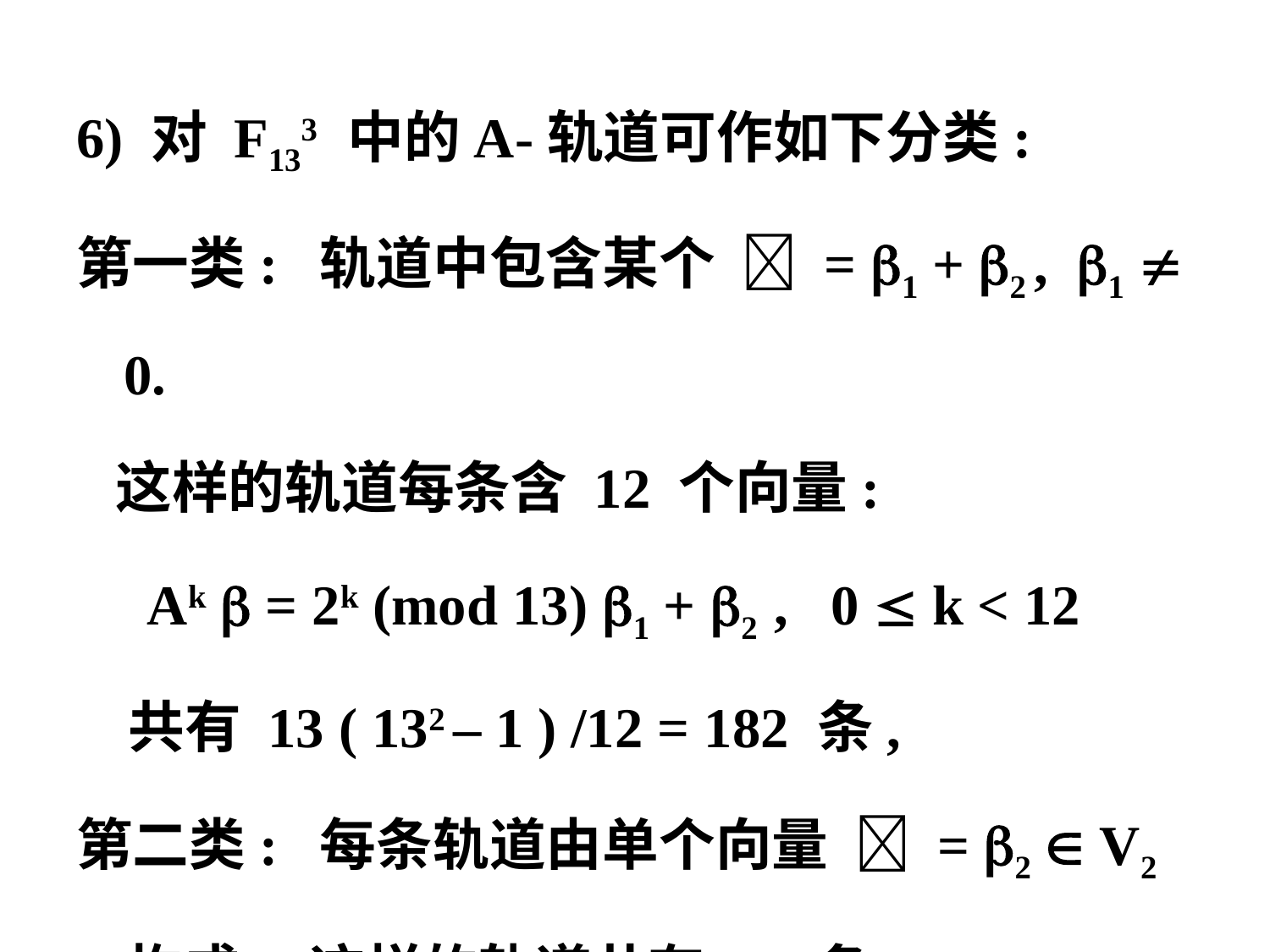

6) 对 F133  中的A-轨道可作如下分类:
第一类:  轨道中包含某个  β = β1 + β2 ,  β1 ≠ 0.
  这样的轨道每条含 12 个向量:
     Ak β = 2k (mod 13) β1 + β2  ,   0 ≤ k < 12
   共有 13 ( 132 – 1 ) /12 = 182 条,
第二类:  每条轨道由单个向量  β = β2 ∈ V2
     构成.  这样的轨道共有 13 条.